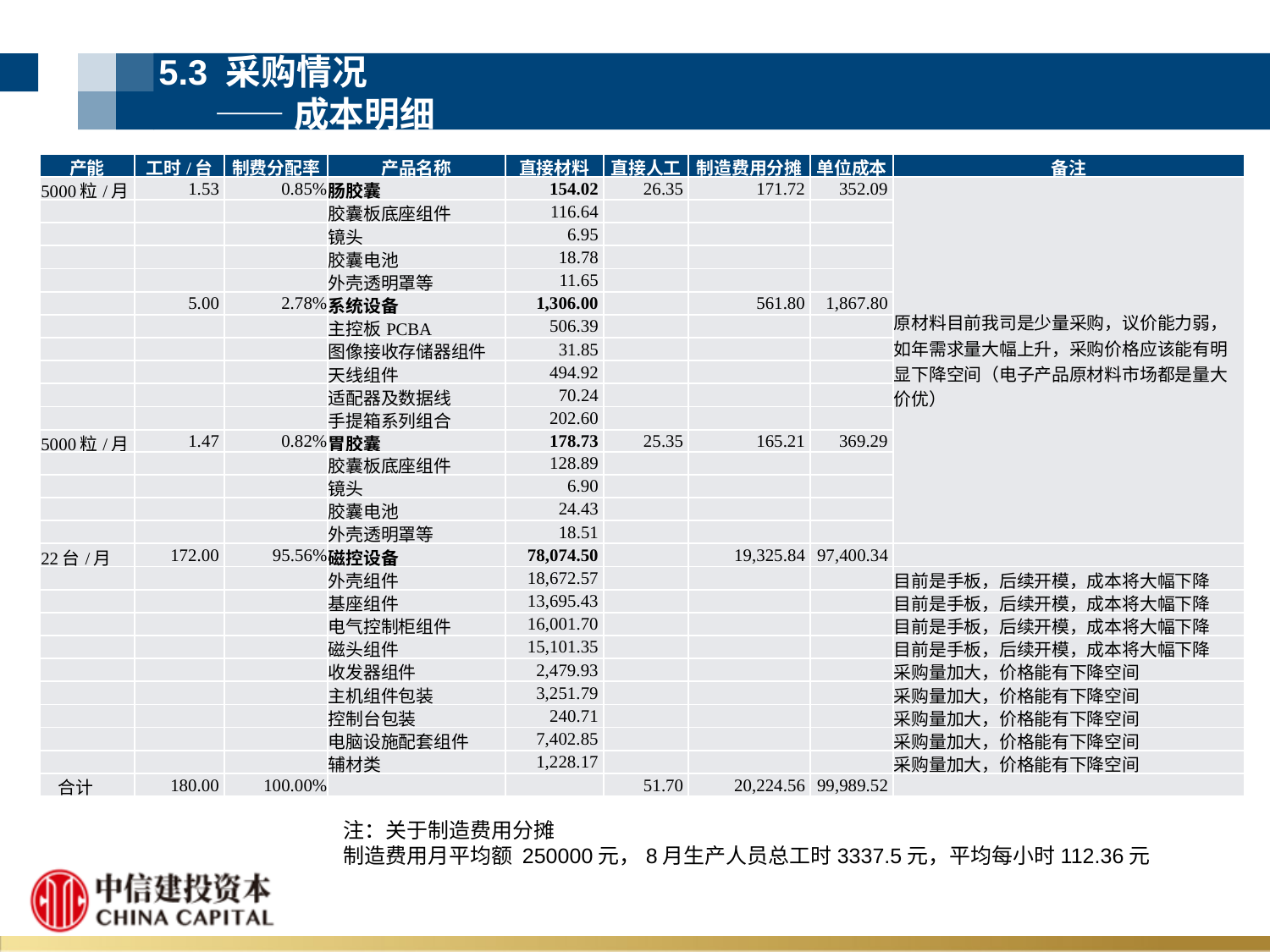

5.3 采购情况
       ——成本明细
| 产能 | 工时/台 H | 制费分配率 | 产品名称 | 直接材料 | 直接人工 | 制造费用分摊 | 单位成本 | 备注 |
| --- | --- | --- | --- | --- | --- | --- | --- | --- |
| 5000粒/月 | 1.53 | 0.85% | 肠胶囊 | 154.02 | 26.35 | 171.72 | 352.09 | 原材料目前我司是少量采购，议价能力弱，如年需求量大幅上升，采购价格应该能有明显下降空间（电子产品原材料市场都是量大价优） |
|  |  |  | 胶囊板底座组件 | 116.64 |  |  |  |  |
|  |  |  | 镜头 | 6.95 |  |  |  |  |
|  |  |  | 胶囊电池 | 18.78 |  |  |  |  |
|  |  |  | 外壳透明罩等 | 11.65 |  |  |  |  |
|  | 5.00 | 2.78% | 系统设备 | 1,306.00 |  | 561.80 | 1,867.80 |  |
|  |  |  | 主控板PCBA | 506.39 |  |  |  |  |
|  |  |  | 图像接收存储器组件 | 31.85 |  |  |  |  |
|  |  |  | 天线组件 | 494.92 |  |  |  |  |
|  |  |  | 适配器及数据线 | 70.24 |  |  |  |  |
|  |  |  | 手提箱系列组合 | 202.60 |  |  |  |  |
| 5000粒/月 | 1.47 | 0.82% | 胃胶囊 | 178.73 | 25.35 | 165.21 | 369.29 |  |
|  |  |  | 胶囊板底座组件 | 128.89 |  |  |  |  |
|  |  |  | 镜头 | 6.90 |  |  |  |  |
|  |  |  | 胶囊电池 | 24.43 |  |  |  |  |
|  |  |  | 外壳透明罩等 | 18.51 |  |  |  |  |
| 22台/月 | 172.00 | 95.56% | 磁控设备 | 78,074.50 |  | 19,325.84 | 97,400.34 |  |
|  |  |  | 外壳组件 | 18,672.57 |  |  |  | 目前是手板，后续开模，成本将大幅下降 |
|  |  |  | 基座组件 | 13,695.43 |  |  |  | 目前是手板，后续开模，成本将大幅下降 |
|  |  |  | 电气控制柜组件 | 16,001.70 |  |  |  | 目前是手板，后续开模，成本将大幅下降 |
|  |  |  | 磁头组件 | 15,101.35 |  |  |  | 目前是手板，后续开模，成本将大幅下降 |
|  |  |  | 收发器组件 | 2,479.93 |  |  |  | 采购量加大，价格能有下降空间 |
|  |  |  | 主机组件包装 | 3,251.79 |  |  |  | 采购量加大，价格能有下降空间 |
|  |  |  | 控制台包装 | 240.71 |  |  |  | 采购量加大，价格能有下降空间 |
|  |  |  | 电脑设施配套组件 | 7,402.85 |  |  |  | 采购量加大，价格能有下降空间 |
|  |  |  | 辅材类 | 1,228.17 |  |  |  | 采购量加大，价格能有下降空间 |
| 合计 | 180.00 | 100.00% |  |  | 51.70 | 20,224.56 | 99,989.52 |  |
注：关于制造费用分摊
制造费用月平均额 250000元，8月生产人员总工时3337.5元，平均每小时112.36元